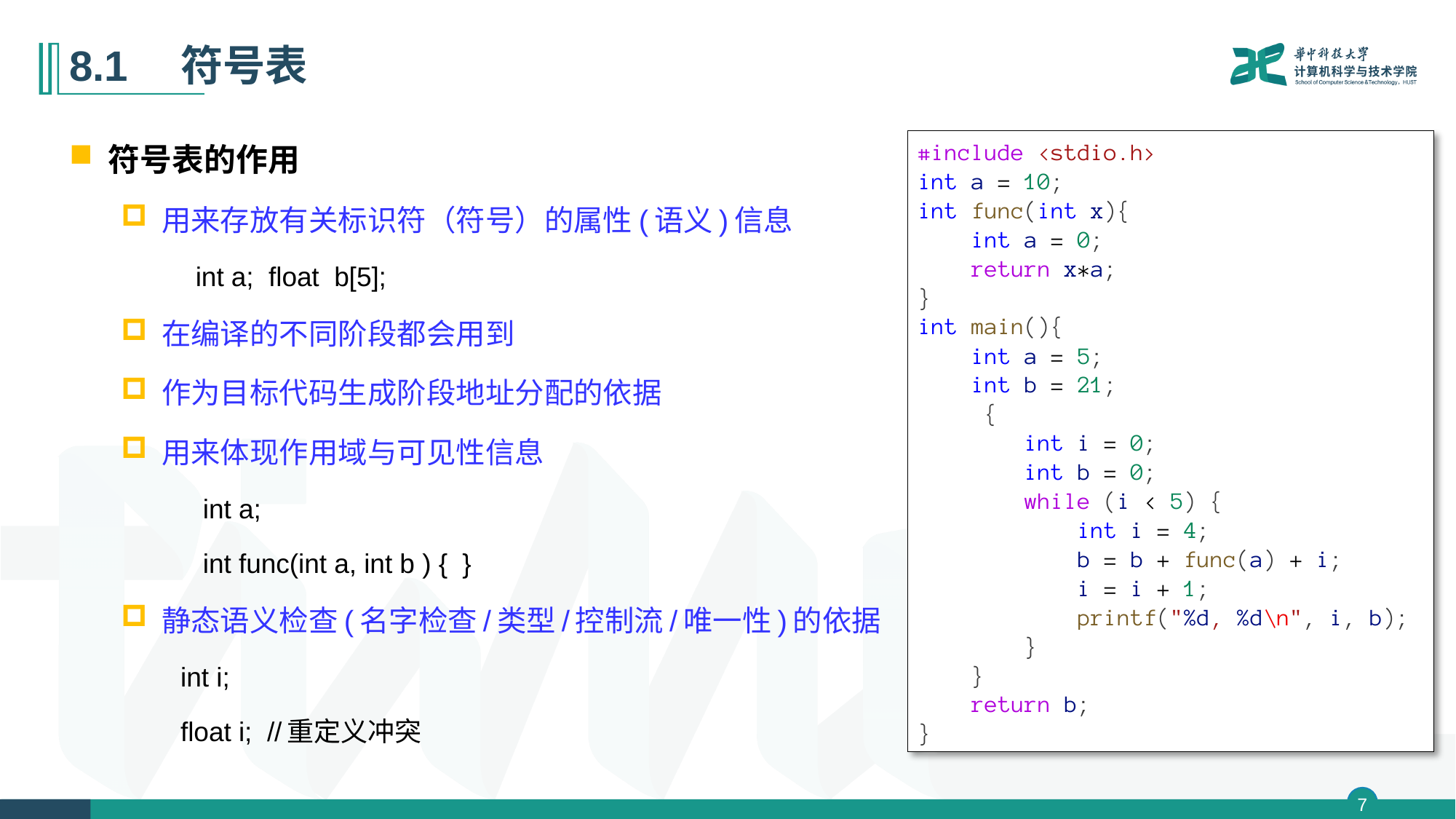

# 8.1　符号表
符号表的作用
用来存放有关标识符（符号）的属性(语义)信息
   int a;  float  b[5];
在编译的不同阶段都会用到
作为目标代码生成阶段地址分配的依据
用来体现作用域与可见性信息
    int a;
    int func(int a, int b ) {  }
静态语义检查(名字检查/类型/控制流/唯一性)的依据
 int i;
 float i;  //重定义冲突
#include <stdio.h>
int a = 10;
int func(int x){
    int a = 0;
    return x*a;
}
int main(){
    int a = 5;
    int b = 21;
     {
        int i = 0;
        int b = 0;
        while (i < 5) {
            int i = 4;
            b = b + func(a) + i;
            i = i + 1;
            printf("%d, %d\n", i, b);
        }
    }
    return b;
}